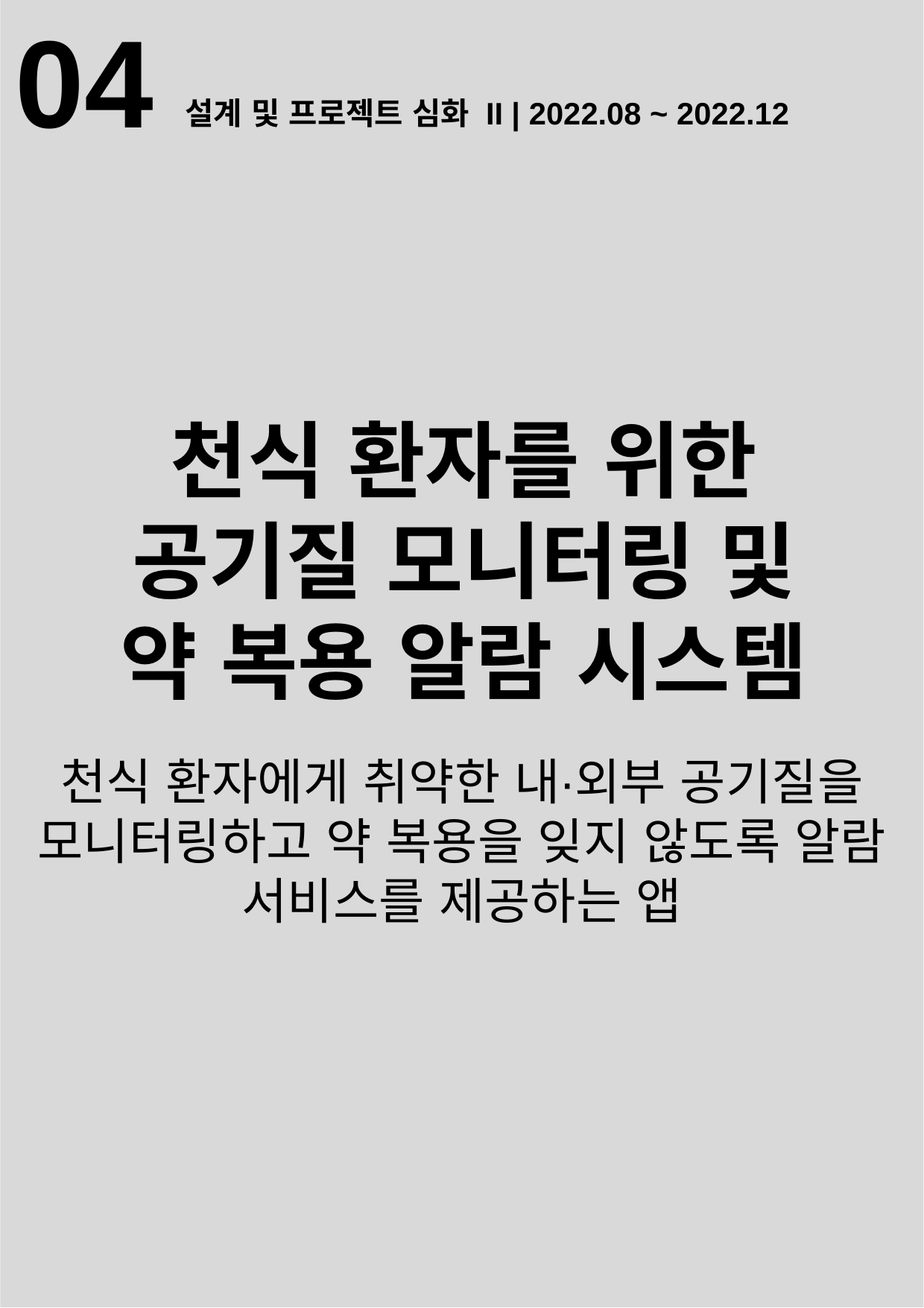

04

             설계 및 프로젝트 심화 II | 2022.08 ~ 2022.12
천식 환자를 위한
공기질 모니터링 및
약 복용 알람 시스템
천식 환자에게 취약한 내∙외부 공기질을 모니터링하고 약 복용을 잊지 않도록 알람 서비스를 제공하는 앱